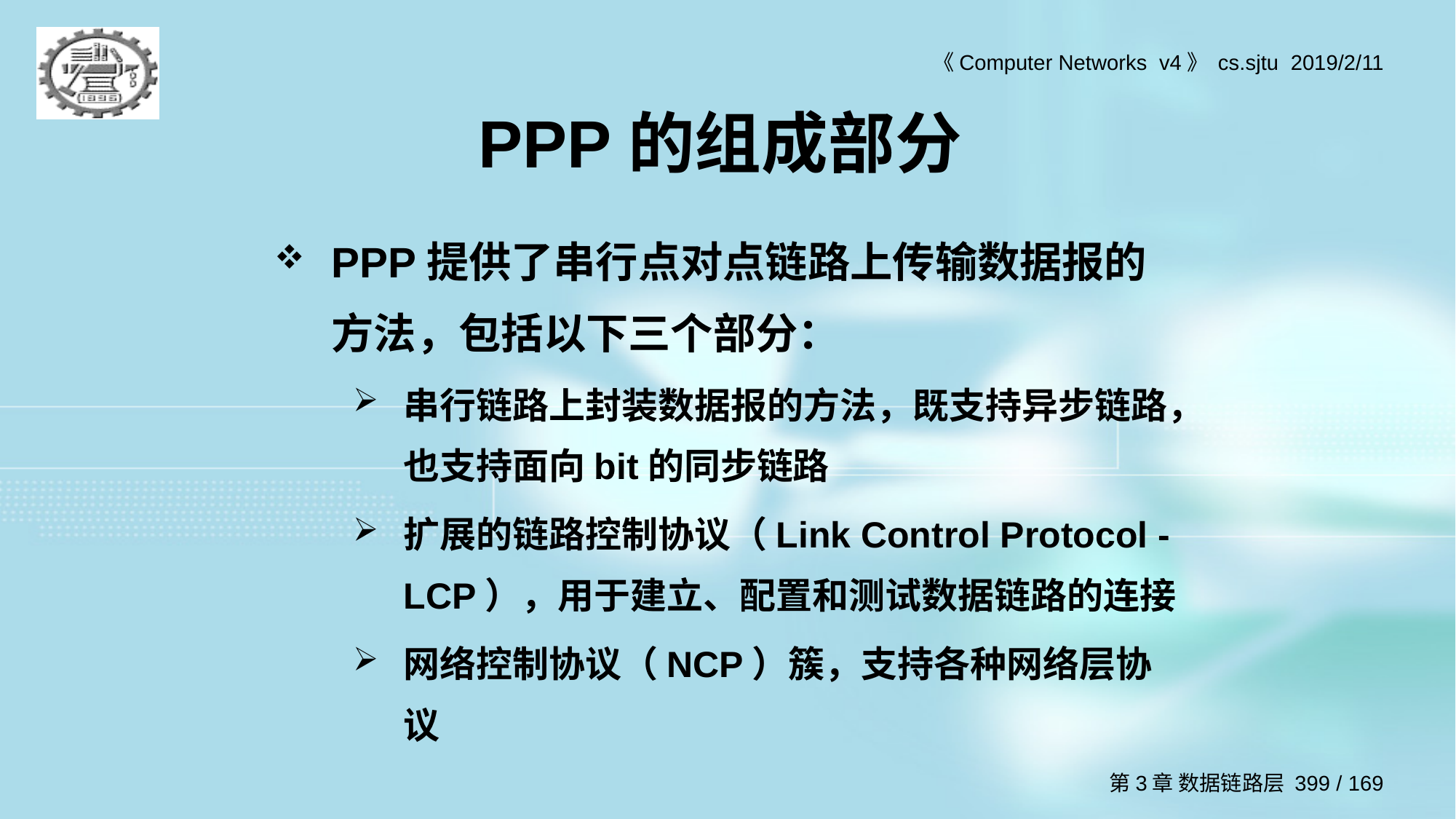

# PPP的组成部分
PPP提供了串行点对点链路上传输数据报的方法，包括以下三个部分：
串行链路上封装数据报的方法，既支持异步链路，也支持面向bit的同步链路
扩展的链路控制协议（Link Control Protocol - LCP），用于建立、配置和测试数据链路的连接
网络控制协议（NCP）簇，支持各种网络层协议